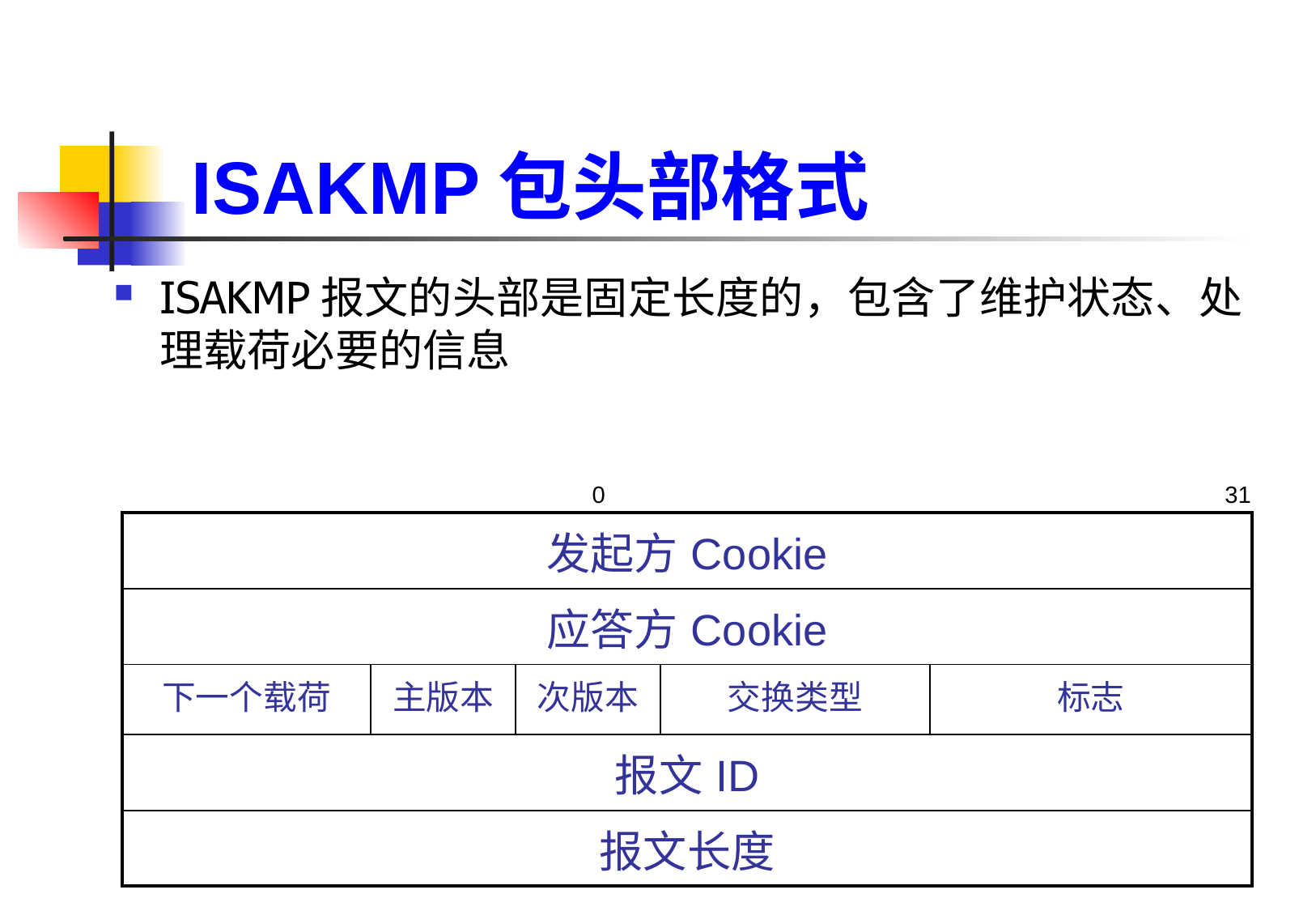

# ISAKMP包头部格式
ISAKMP报文的头部是固定长度的，包含了维护状态、处理载荷必要的信息
0                                                                                             31
| 发起方Cookie |  |  |  |  |
| --- | --- | --- | --- | --- |
| 应答方Cookie |  |  |  |  |
| 下一个载荷 | 主版本 | 次版本 | 交换类型 | 标志 |
| 报文ID |  |  |  |  |
| 报文长度 |  |  |  |  |